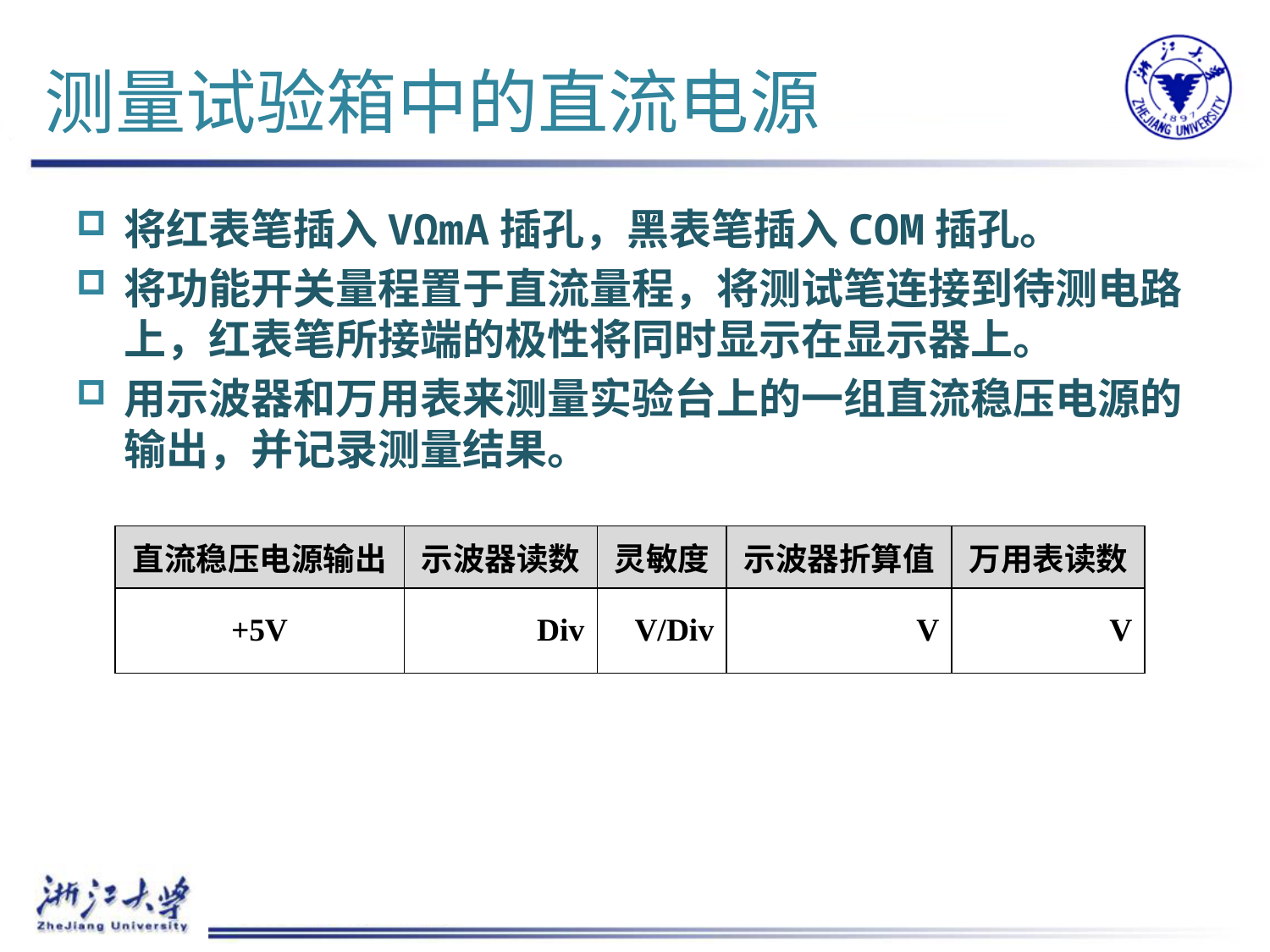

# 测量试验箱中的直流电源
将红表笔插入VΩmA插孔，黑表笔插入COM插孔。
将功能开关量程置于直流量程，将测试笔连接到待测电路上，红表笔所接端的极性将同时显示在显示器上。
用示波器和万用表来测量实验台上的一组直流稳压电源的输出，并记录测量结果。

| 直流稳压电源输出 | 示波器读数 | 灵敏度 | 示波器折算值 | 万用表读数 |
| --- | --- | --- | --- | --- |
| +5V | Div | V/Div | V | V |